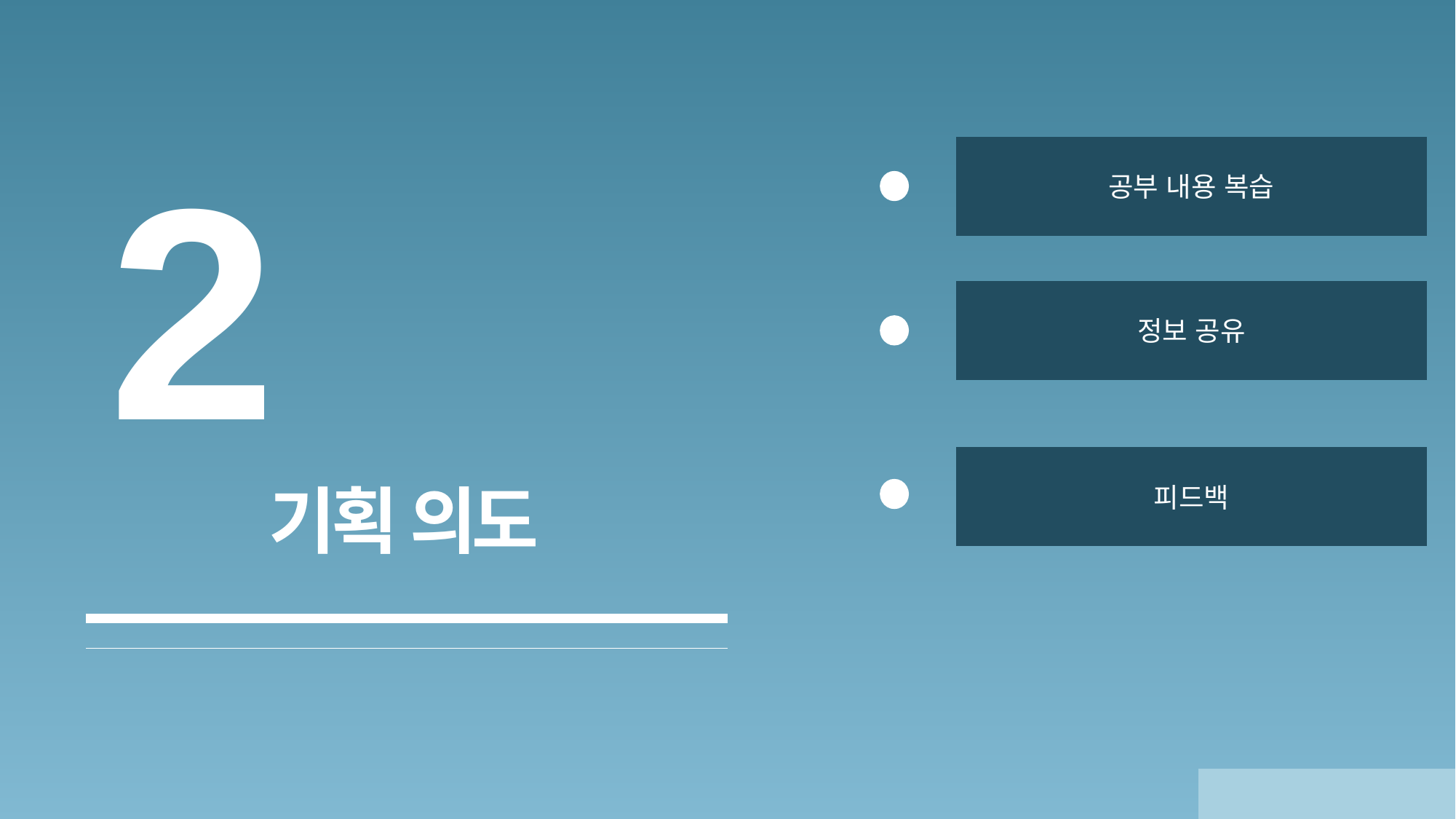

2
기획 의도
공부 내용 복습

정보 공유

피드백